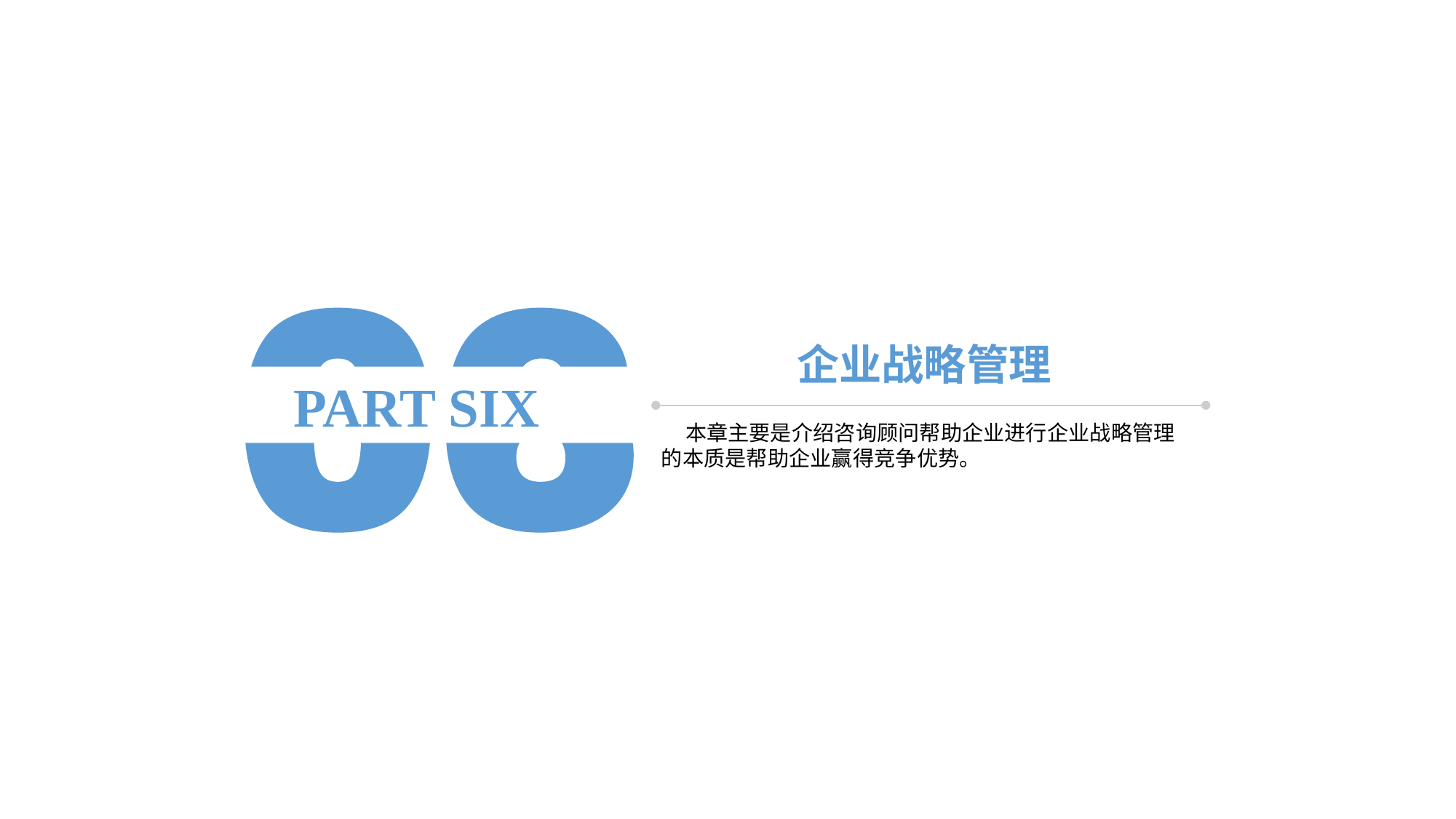

06
企业战略管理
       PART SIX
    本章主要是介绍咨询顾问帮助企业进行企业战略管理的本质是帮助企业赢得竞争优势。